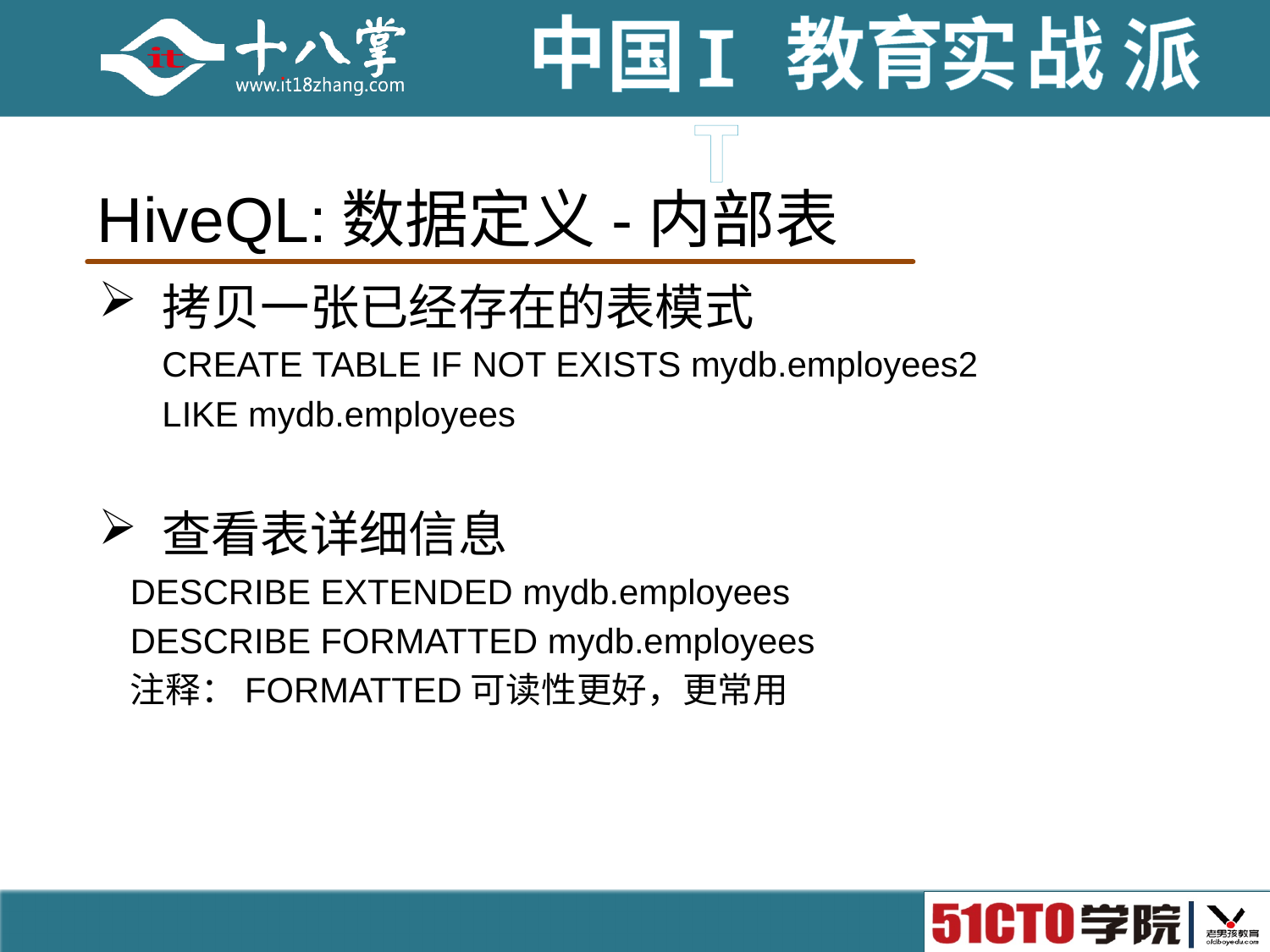

# HiveQL:数据定义-内部表
拷贝一张已经存在的表模式
CREATE TABLE IF NOT EXISTS mydb.employees2
LIKE mydb.employees

查看表详细信息
DESCRIBE EXTENDED mydb.employees
DESCRIBE FORMATTED mydb.employees
注释：FORMATTED可读性更好，更常用